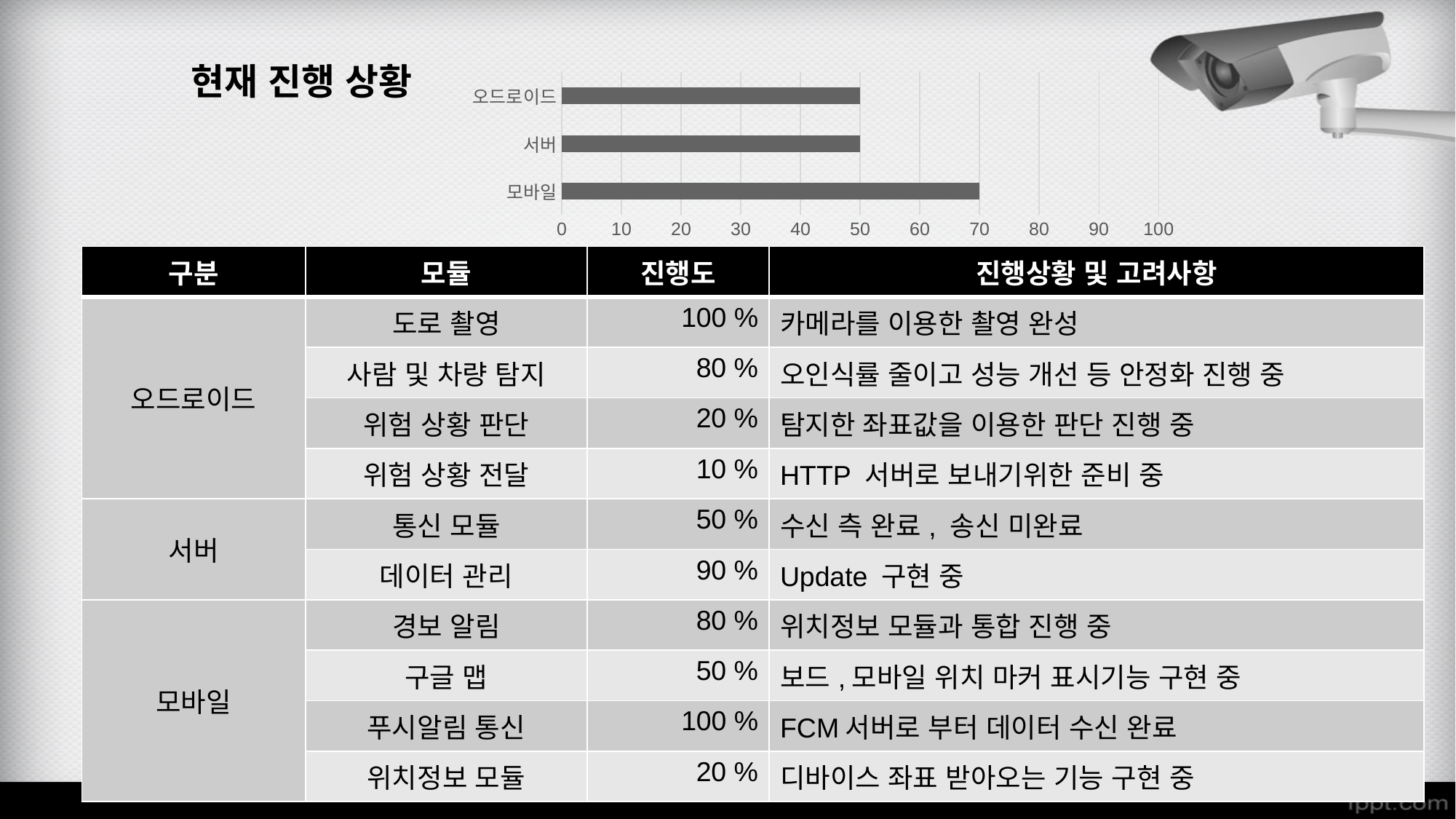

현재 진행 상황

### Chart

| Category | 계열 1 |
|---|---|
| 모바일 | 70.0 |
| 서버 | 50.0 |
| 오드로이드 | 50.0 |
| 구분 | 모듈 | 진행도 | 진행상황 및 고려사항 |
| --- | --- | --- | --- |
| 오드로이드 | 도로 촬영 | 100 % | 카메라를 이용한 촬영 완성 |
|  | 사람 및 차량 탐지 | 80 % | 오인식률 줄이고 성능 개선 등 안정화 진행 중 |
|  | 위험 상황 판단 | 20 % | 탐지한 좌표값을 이용한 판단 진행 중 |
|  | 위험 상황 전달 | 10 % | HTTP 서버로 보내기위한 준비 중 |
| 서버 | 통신 모듈 | 50 % | 수신 측 완료, 송신 미완료 |
|  | 데이터 관리 | 90 % | Update 구현 중 |
| 모바일 | 경보 알림 | 80 % | 위치정보 모듈과 통합 진행 중 |
|  | 구글 맵 | 50 % | 보드,모바일 위치 마커 표시기능 구현 중 |
|  | 푸시알림 통신 | 100 % | FCM서버로 부터 데이터 수신 완료 |
|  | 위치정보 모듈 | 20 % | 디바이스 좌표 받아오는 기능 구현 중 |
32